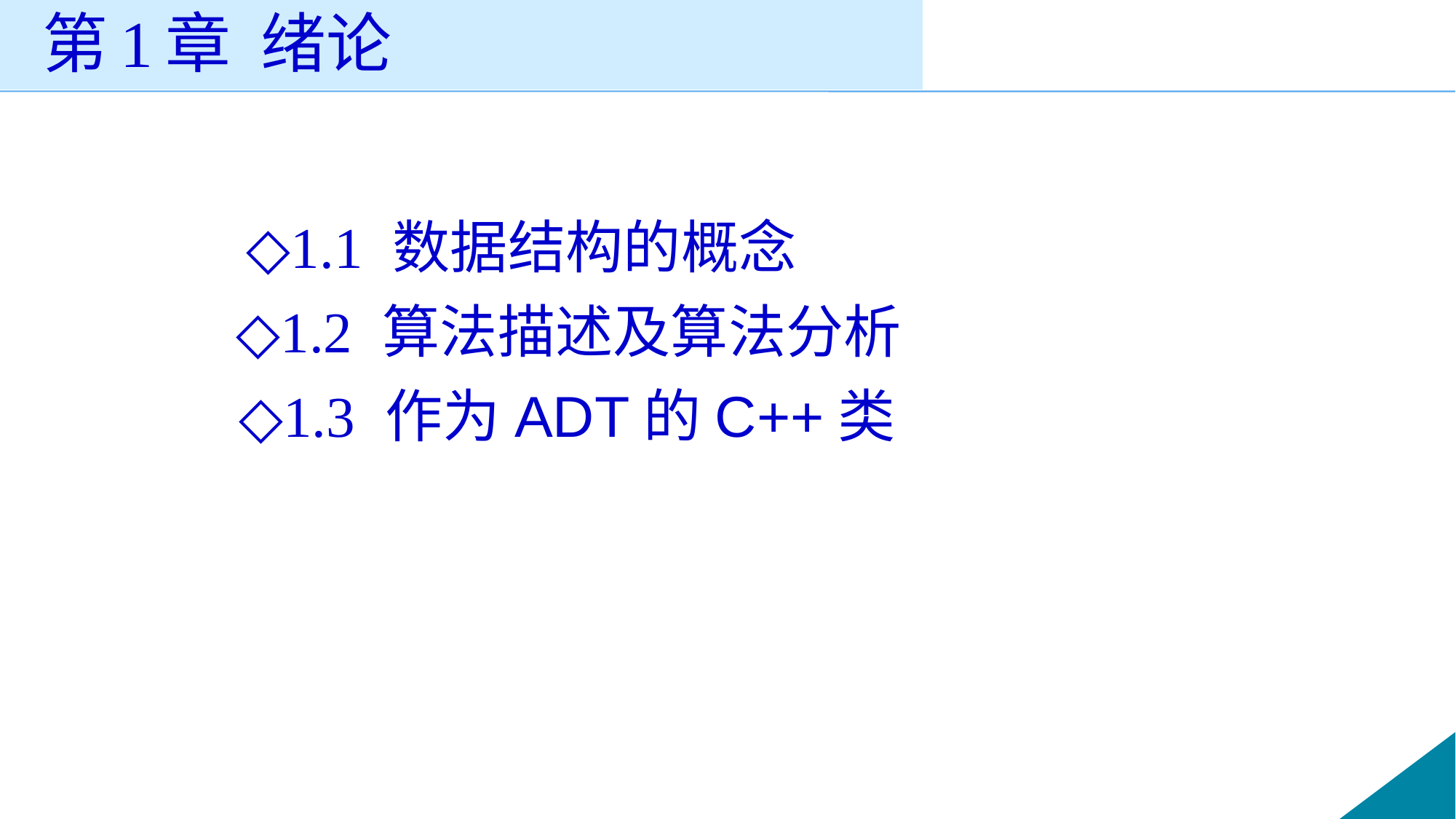

# 第1章  绪论

        ◇1.1 数据结构的概念
	 ◇1.2 算法描述及算法分析
        ◇1.3 作为ADT的C++类